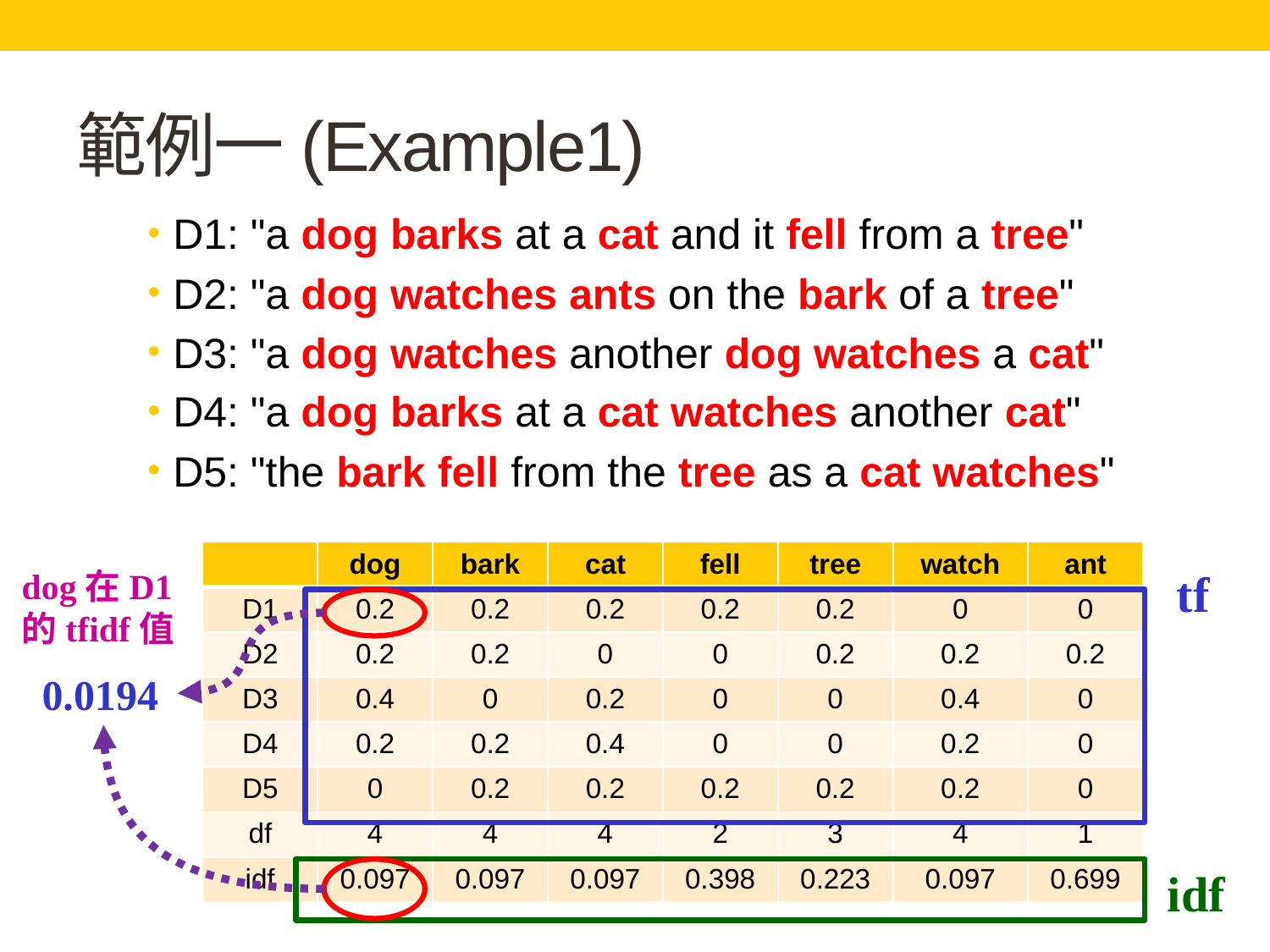

# 範例一(Example1)
D1: "a dog barks at a cat and it fell from a tree"
D2: "a dog watches ants on the bark of a tree"
D3: "a dog watches another dog watches a cat"
D4: "a dog barks at a cat watches another cat"
D5: "the bark fell from the tree as a cat watches"
|  | dog | bark | cat | fell | tree | watch | ant |
| --- | --- | --- | --- | --- | --- | --- | --- |
| D1 | 0.2 | 0.2 | 0.2 | 0.2 | 0.2 | 0 | 0 |
| D2 | 0.2 | 0.2 | 0 | 0 | 0.2 | 0.2 | 0.2 |
| D3 | 0.4 | 0 | 0.2 | 0 | 0 | 0.4 | 0 |
| D4 | 0.2 | 0.2 | 0.4 | 0 | 0 | 0.2 | 0 |
| D5 | 0 | 0.2 | 0.2 | 0.2 | 0.2 | 0.2 | 0 |
| df | 4 | 4 | 4 | 2 | 3 | 4 | 1 |
| idf | 0.097 | 0.097 | 0.097 | 0.398 | 0.223 | 0.097 | 0.699 |
tf
dog在D1
的tfidf值

0.0194
idf